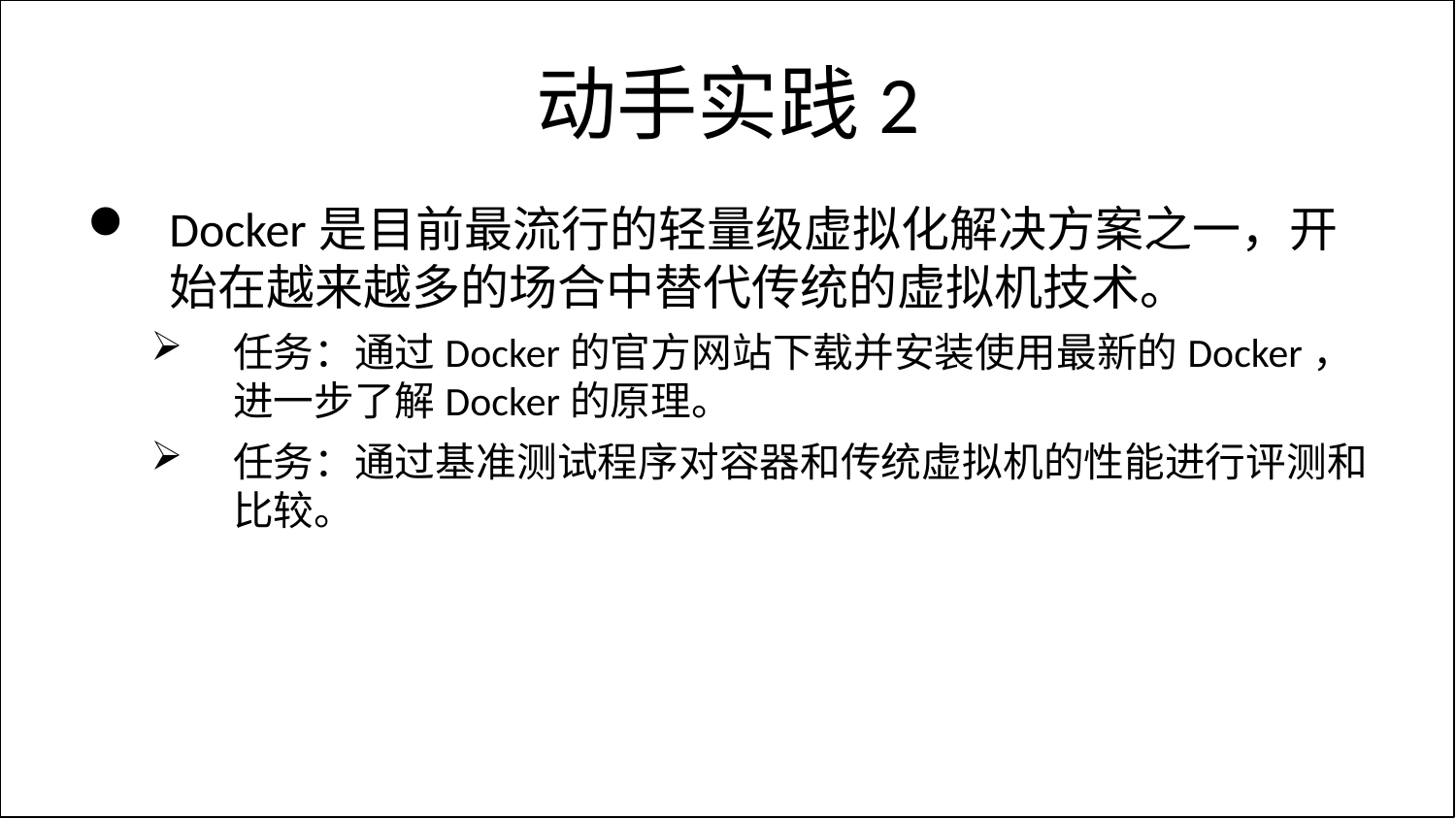

# 动手实践2
Docker是目前最流行的轻量级虚拟化解决方案之一，开始在越来越多的场合中替代传统的虚拟机技术。
任务：通过Docker的官方网站下载并安装使用最新的Docker，进一步了解Docker的原理。
任务：通过基准测试程序对容器和传统虚拟机的性能进行评测和比较。